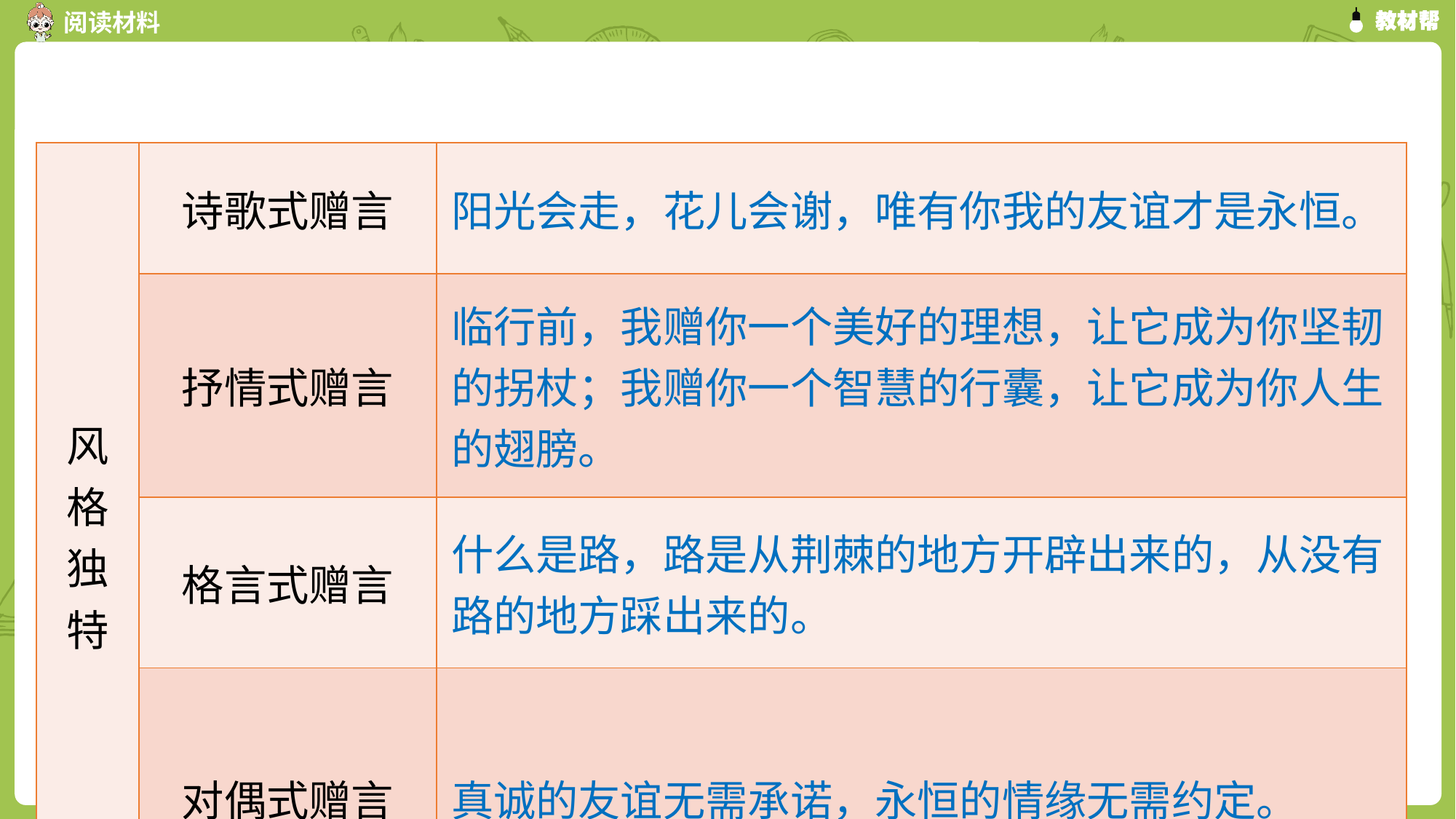

| 风 格 独 特 | 诗歌式赠言 | 阳光会走，花儿会谢，唯有你我的友谊才是永恒。 |
| --- | --- | --- |
|  | 抒情式赠言 | 临行前，我赠你一个美好的理想，让它成为你坚韧的拐杖；我赠你一个智慧的行囊，让它成为你人生的翅膀。 |
|  | 格言式赠言 | 什么是路，路是从荆棘的地方开辟出来的，从没有路的地方踩出来的。 |
|  | 对偶式赠言 | 真诚的友谊无需承诺，永恒的情缘无需约定。 |